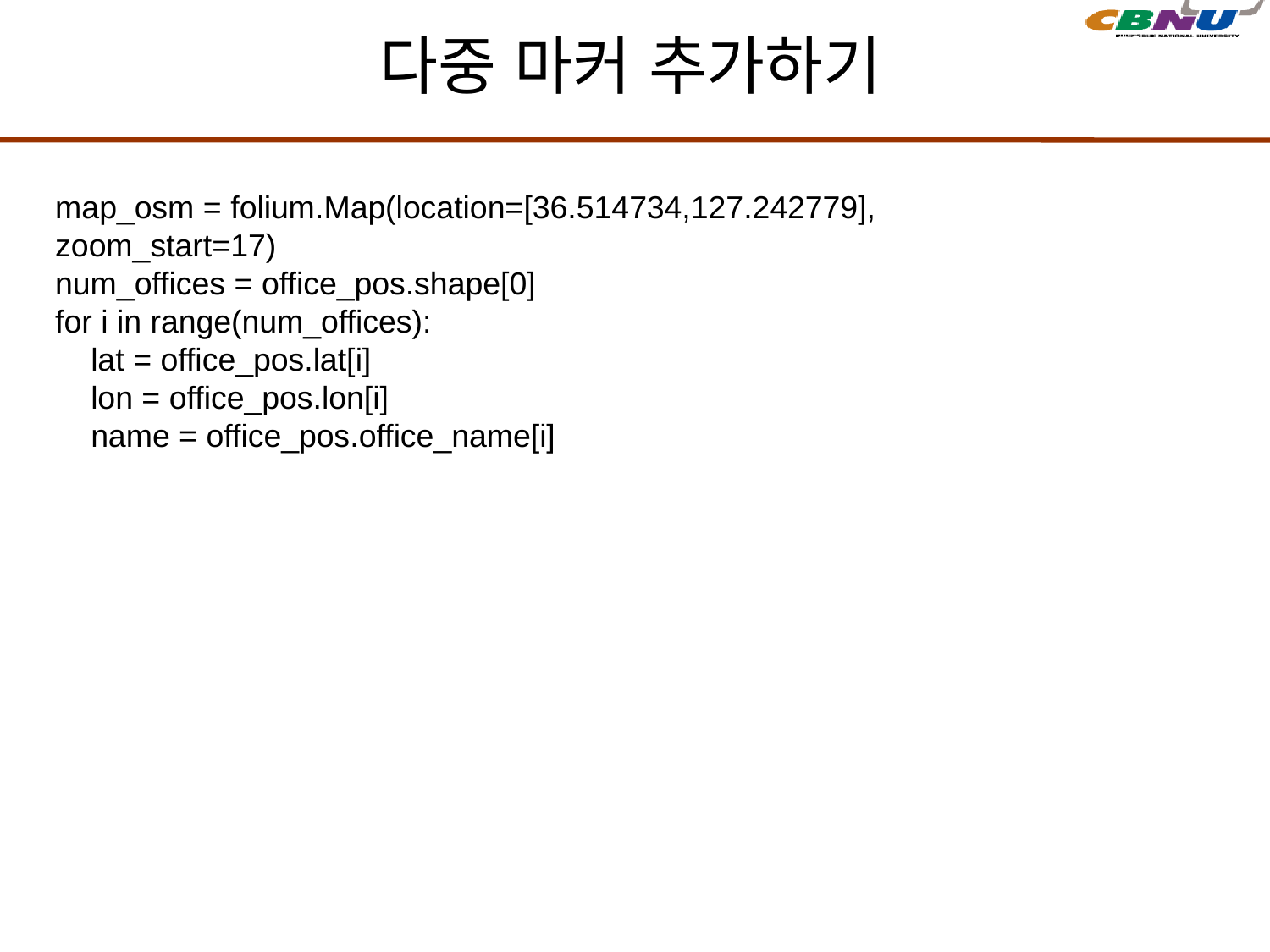

Creating Map – Add Circle Marker

다중 마커 추가하기
map_osm = folium.Map(location=[36.514734,127.242779], zoom_start=17)
num_offices = office_pos.shape[0]
for i in range(num_offices):
    lat = office_pos.lat[i]
    lon = office_pos.lon[i]
    name = office_pos.office_name[i]